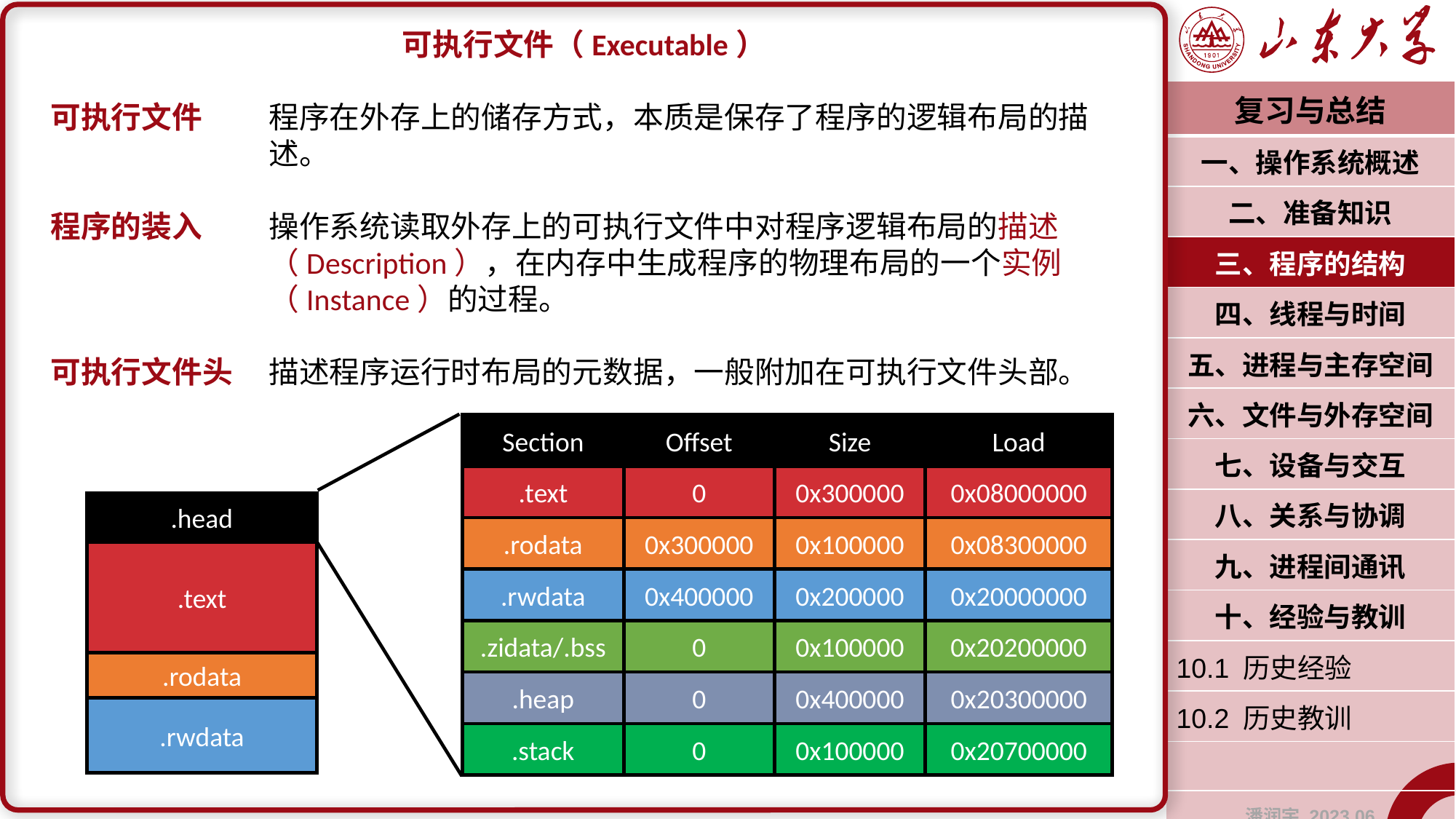

可执行文件（Executable）

可执行文件	程序在外存上的储存方式，本质是保存了程序的逻辑布局的描		述。

程序的装入	操作系统读取外存上的可执行文件中对程序逻辑布局的描述		（Description），在内存中生成程序的物理布局的一个实例		（Instance）的过程。

可执行文件头	描述程序运行时布局的元数据，一般附加在可执行文件头部。
| 复习与总结 |
| --- |
| 一、操作系统概述 |
| 二、准备知识 |
| 三、程序的结构 |
| 四、线程与时间 |
| 五、进程与主存空间 |
| 六、文件与外存空间 |
| 七、设备与交互 |
| 八、关系与协调 |
| 九、进程间通讯 |
| 十、经验与教训 |
| 10.1 历史经验 |
| 10.2 历史教训 |
|  |
| 潘润宇 2023.06 |
Section
Offset
Size
Load
.text
0
0x300000
0x08000000
.head
.rodata
0x300000
0x100000
0x08300000
.text
.rwdata
0x400000
0x200000
0x20000000
.zidata/.bss
0
0x100000
0x20200000
.rodata
.heap
0
0x400000
0x20300000
.rwdata
.stack
0
0x100000
0x20700000